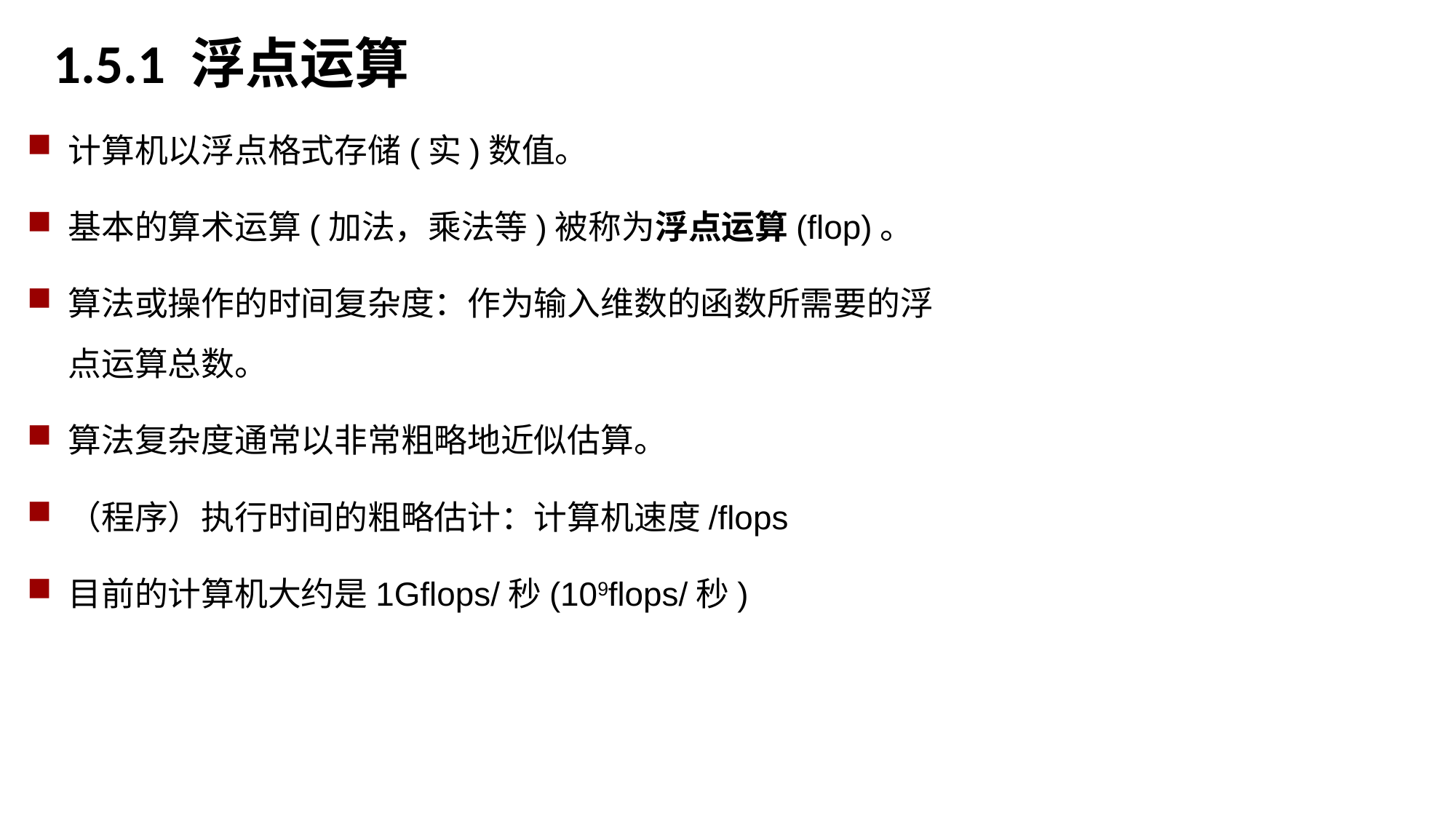

1.5.1 浮点运算
计算机以浮点格式存储(实)数值。
基本的算术运算(加法，乘法等)被称为浮点运算(flop)。
算法或操作的时间复杂度：作为输入维数的函数所需要的浮点运算总数。
算法复杂度通常以非常粗略地近似估算。
（程序）执行时间的粗略估计：计算机速度/flops
目前的计算机大约是1Gflops/秒(109flops/秒)